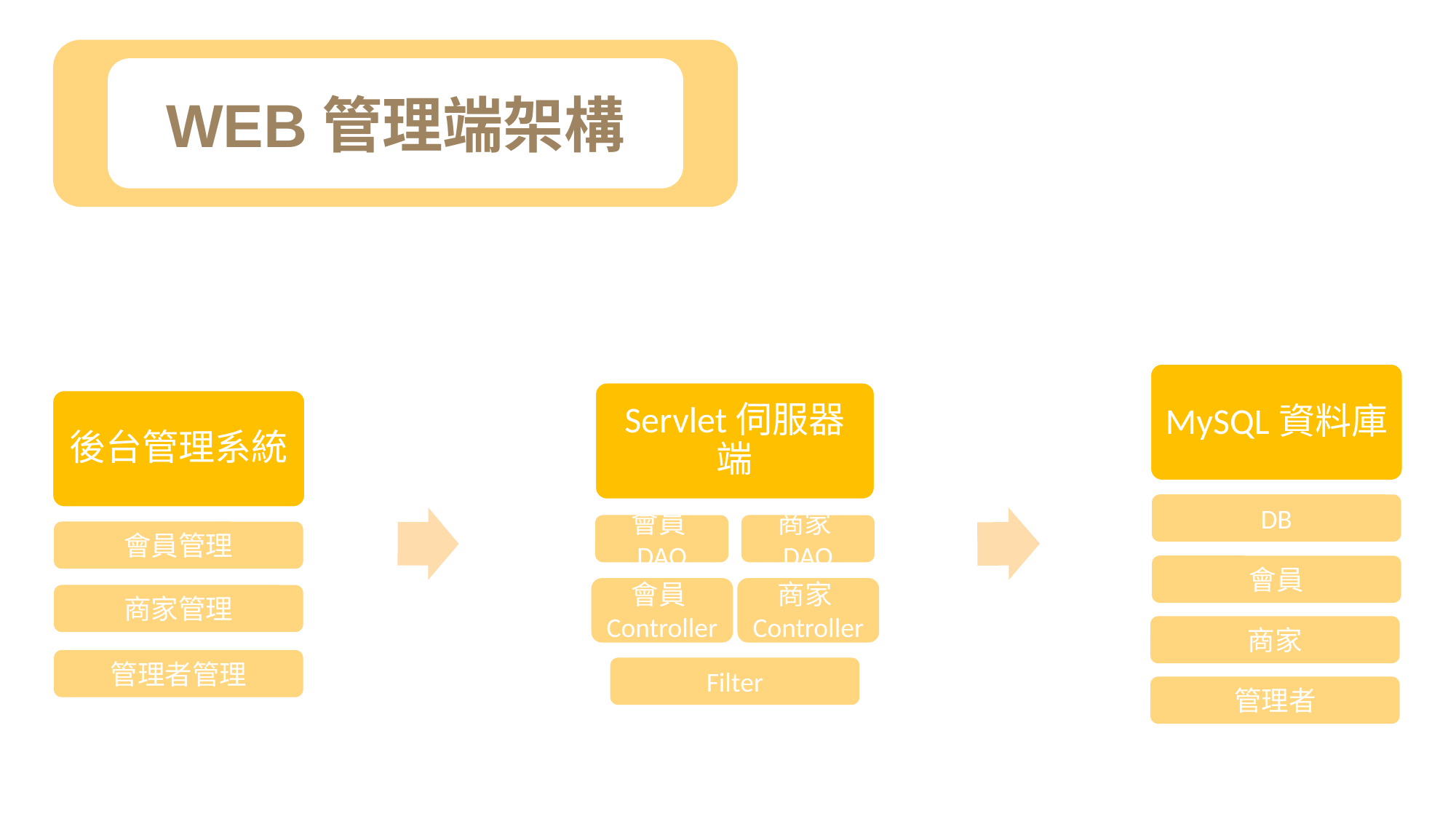

WEB管理端架構
MySQL資料庫
DB
會員
商家
管理者
Servlet伺服器端
會員DAO
商家DAO
會員Controller
商家Controller
Filter
後台管理系統
會員管理
商家管理
管理者管理